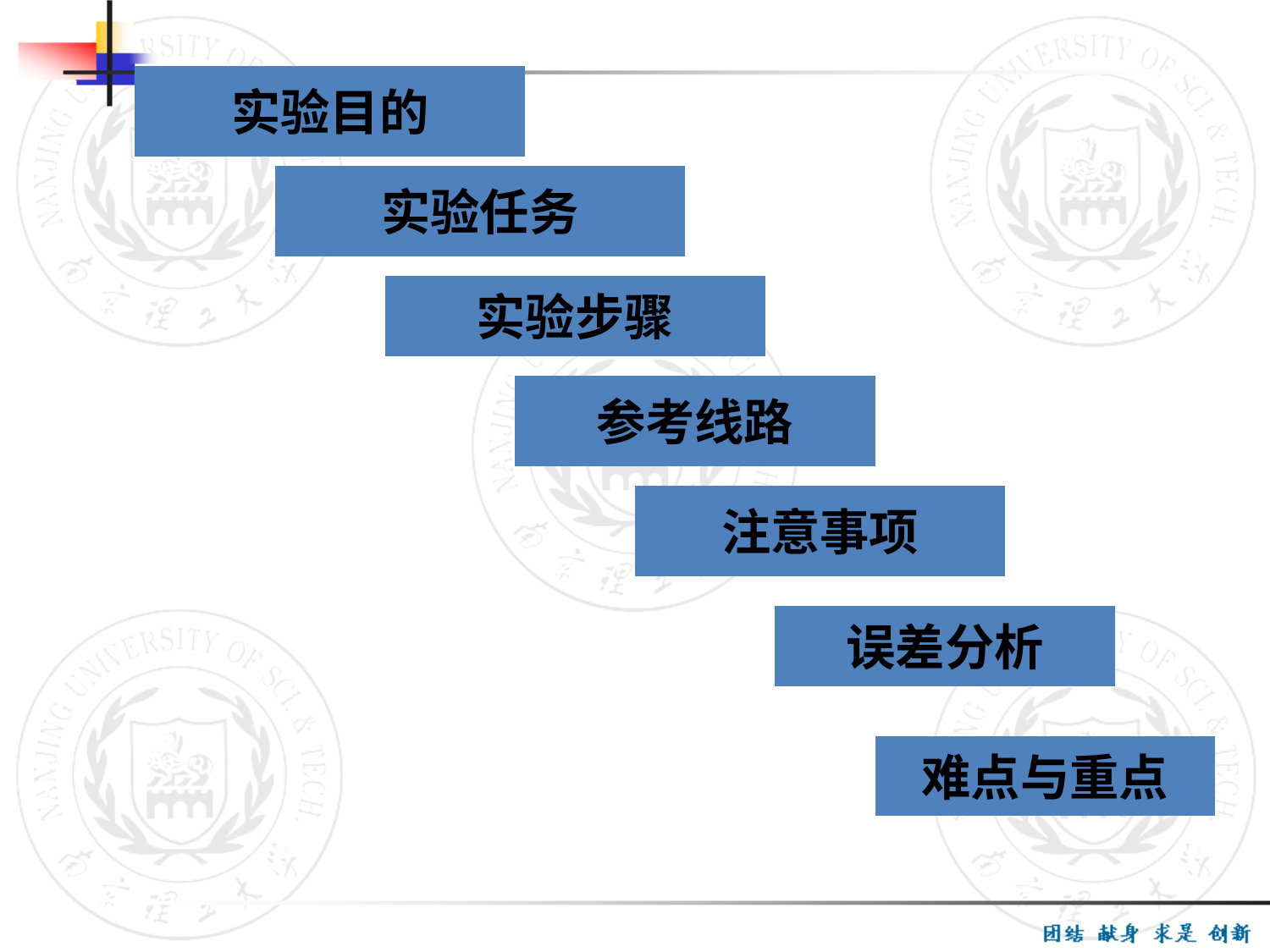

实验目的
实验任务
实验步骤
参考线路
注意事项
误差分析
难点与重点